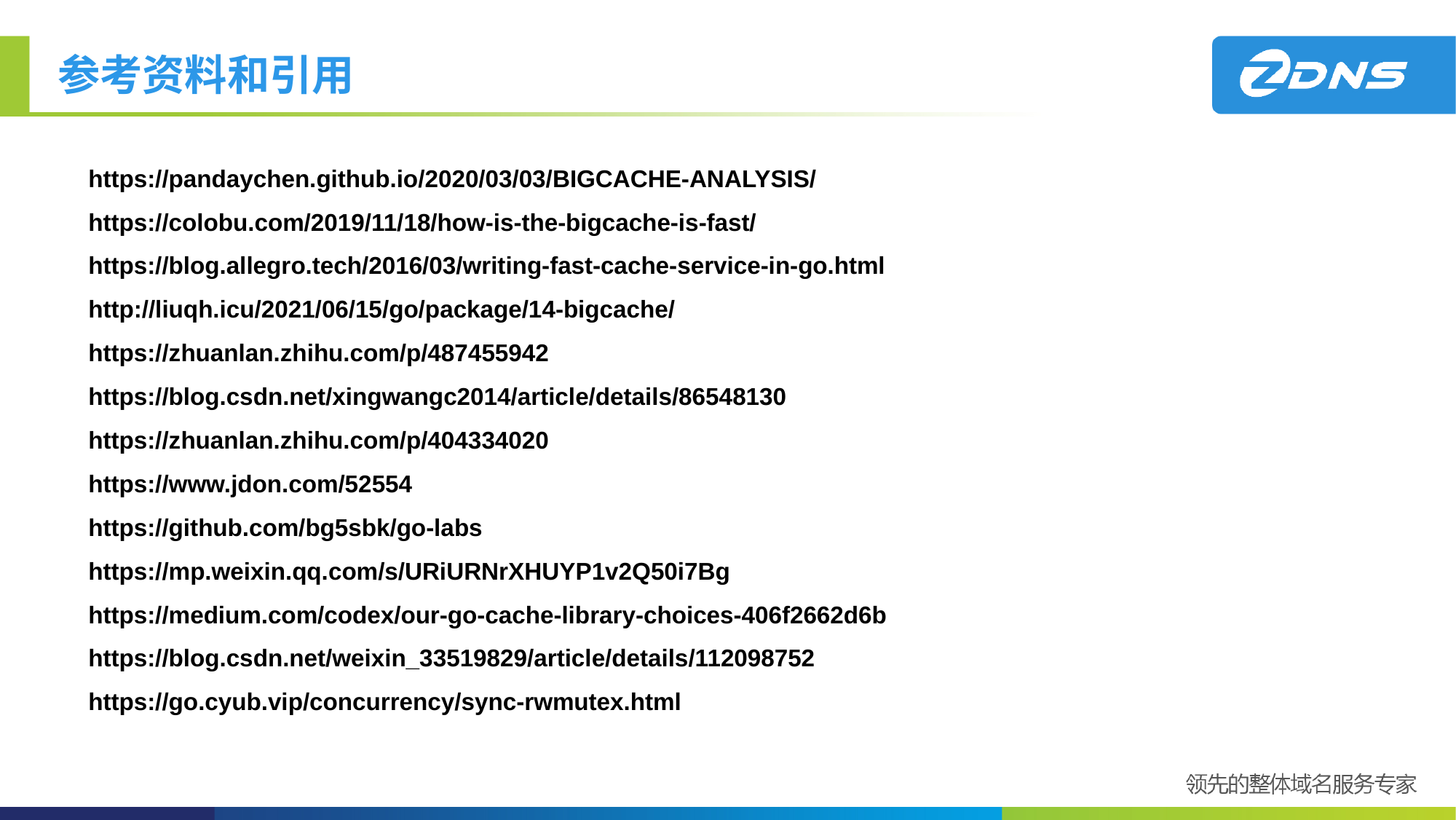

# 参考资料和引用
https://pandaychen.github.io/2020/03/03/BIGCACHE-ANALYSIS/
https://colobu.com/2019/11/18/how-is-the-bigcache-is-fast/
https://blog.allegro.tech/2016/03/writing-fast-cache-service-in-go.html
http://liuqh.icu/2021/06/15/go/package/14-bigcache/
https://zhuanlan.zhihu.com/p/487455942
https://blog.csdn.net/xingwangc2014/article/details/86548130
https://zhuanlan.zhihu.com/p/404334020
https://www.jdon.com/52554
https://github.com/bg5sbk/go-labs
https://mp.weixin.qq.com/s/URiURNrXHUYP1v2Q50i7Bg
https://medium.com/codex/our-go-cache-library-choices-406f2662d6b
https://blog.csdn.net/weixin_33519829/article/details/112098752
https://go.cyub.vip/concurrency/sync-rwmutex.html